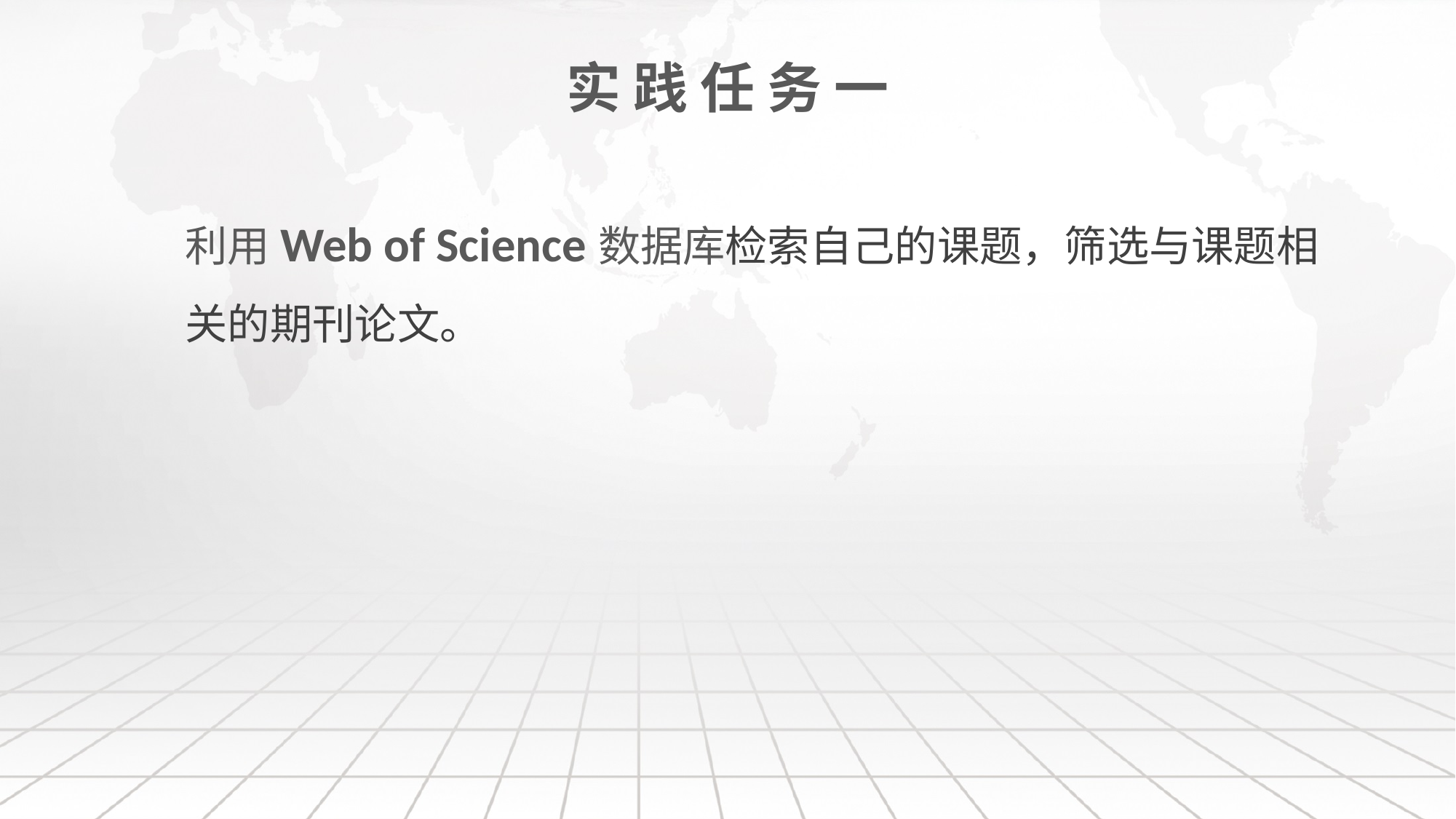

# 实 践 任 务 一
利用Web of Science数据库检索自己的课题，筛选与课题相关的期刊论文。